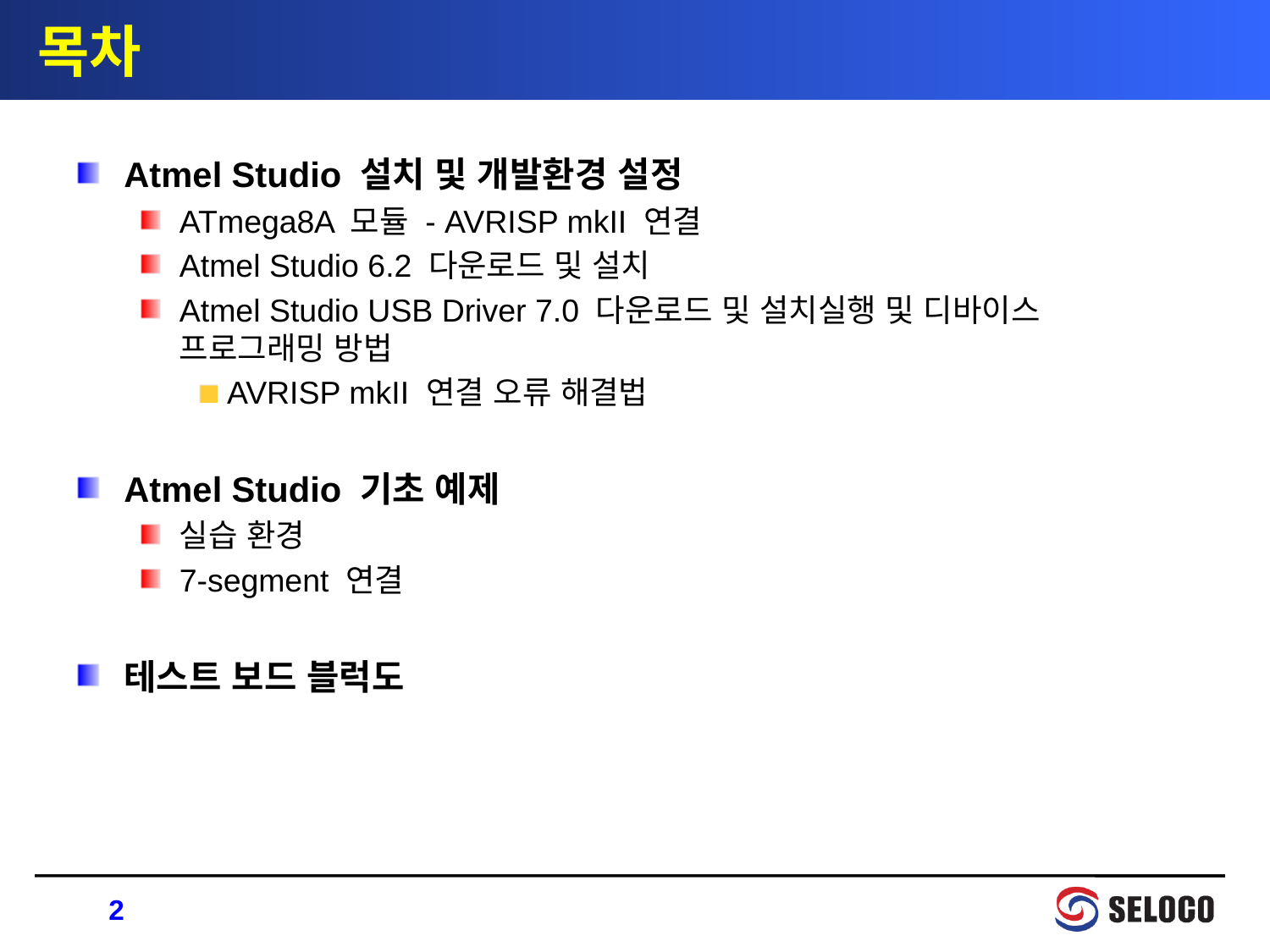

# 목차
Atmel Studio 설치 및 개발환경 설정
ATmega8A 모듈 - AVRISP mkII 연결
Atmel Studio 6.2 다운로드 및 설치
Atmel Studio USB Driver 7.0 다운로드 및 설치실행 및 디바이스 프로그래밍 방법
AVRISP mkII 연결 오류 해결법

Atmel Studio 기초 예제
실습 환경
7-segment 연결

테스트 보드 블럭도
2